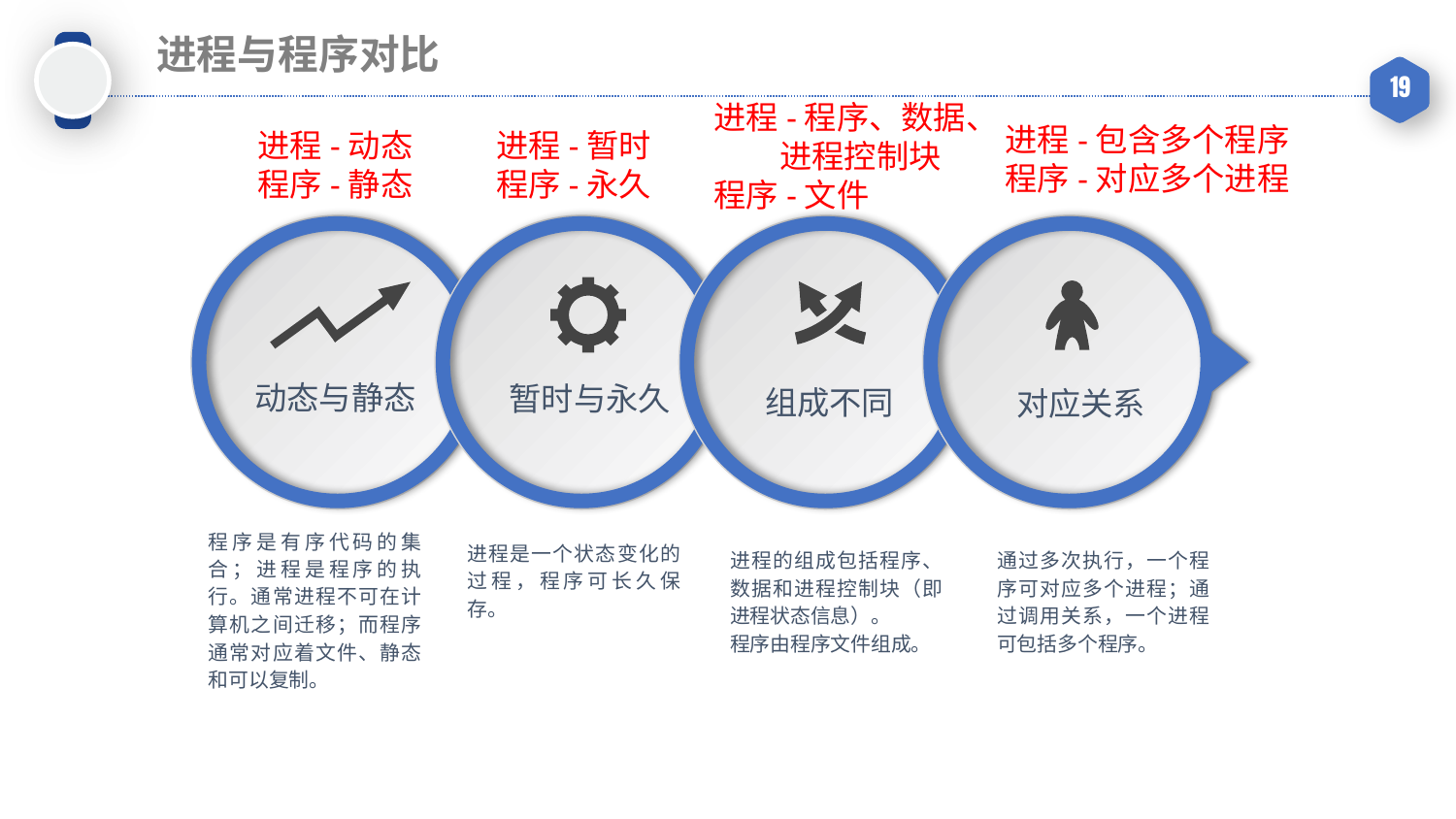

进程与程序对比
进程-程序、数据、
        进程控制块
程序-文件
进程-包含多个程序
程序-对应多个进程
进程-动态
程序-静态
进程-暂时
程序-永久

动态与静态

暂时与永久

组成不同

对应关系
程序是有序代码的集合；进程是程序的执行。通常进程不可在计算机之间迁移；而程序通常对应着文件、静态和可以复制。
进程是一个状态变化的过程，程序可长久保存。
进程的组成包括程序、数据和进程控制块（即进程状态信息）。
程序由程序文件组成。
通过多次执行，一个程序可对应多个进程；通过调用关系，一个进程可包括多个程序。